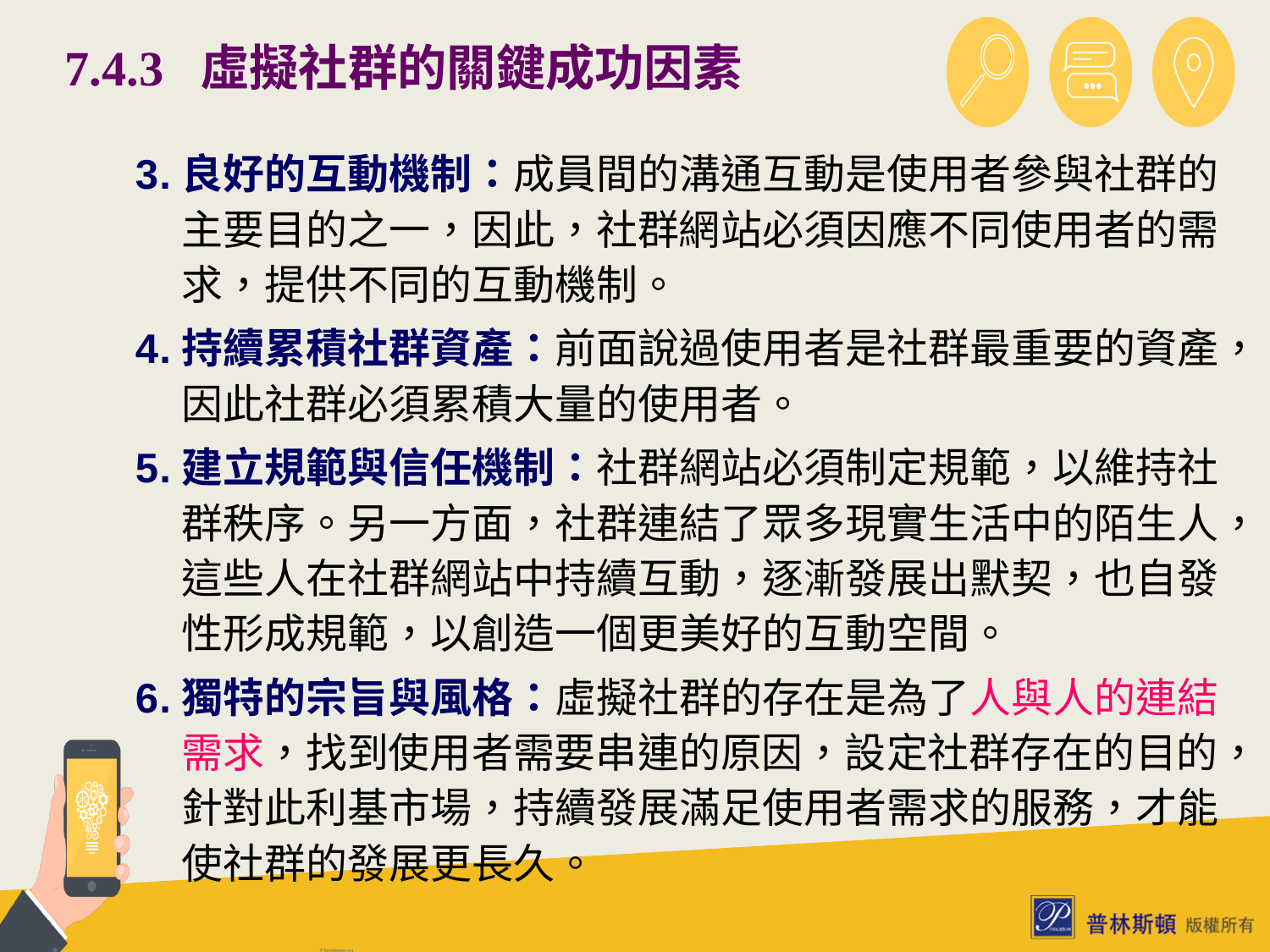

# 7.4.3  虛擬社群的關鍵成功因素
良好的互動機制：成員間的溝通互動是使用者參與社群的主要目的之一，因此，社群網站必須因應不同使用者的需求，提供不同的互動機制。
持續累積社群資產：前面說過使用者是社群最重要的資產，因此社群必須累積大量的使用者。
建立規範與信任機制：社群網站必須制定規範，以維持社群秩序。另一方面，社群連結了眾多現實生活中的陌生人，這些人在社群網站中持續互動，逐漸發展出默契，也自發性形成規範，以創造一個更美好的互動空間。
獨特的宗旨與風格：虛擬社群的存在是為了人與人的連結需求，找到使用者需要串連的原因，設定社群存在的目的，針對此利基市場，持續發展滿足使用者需求的服務，才能使社群的發展更長久。